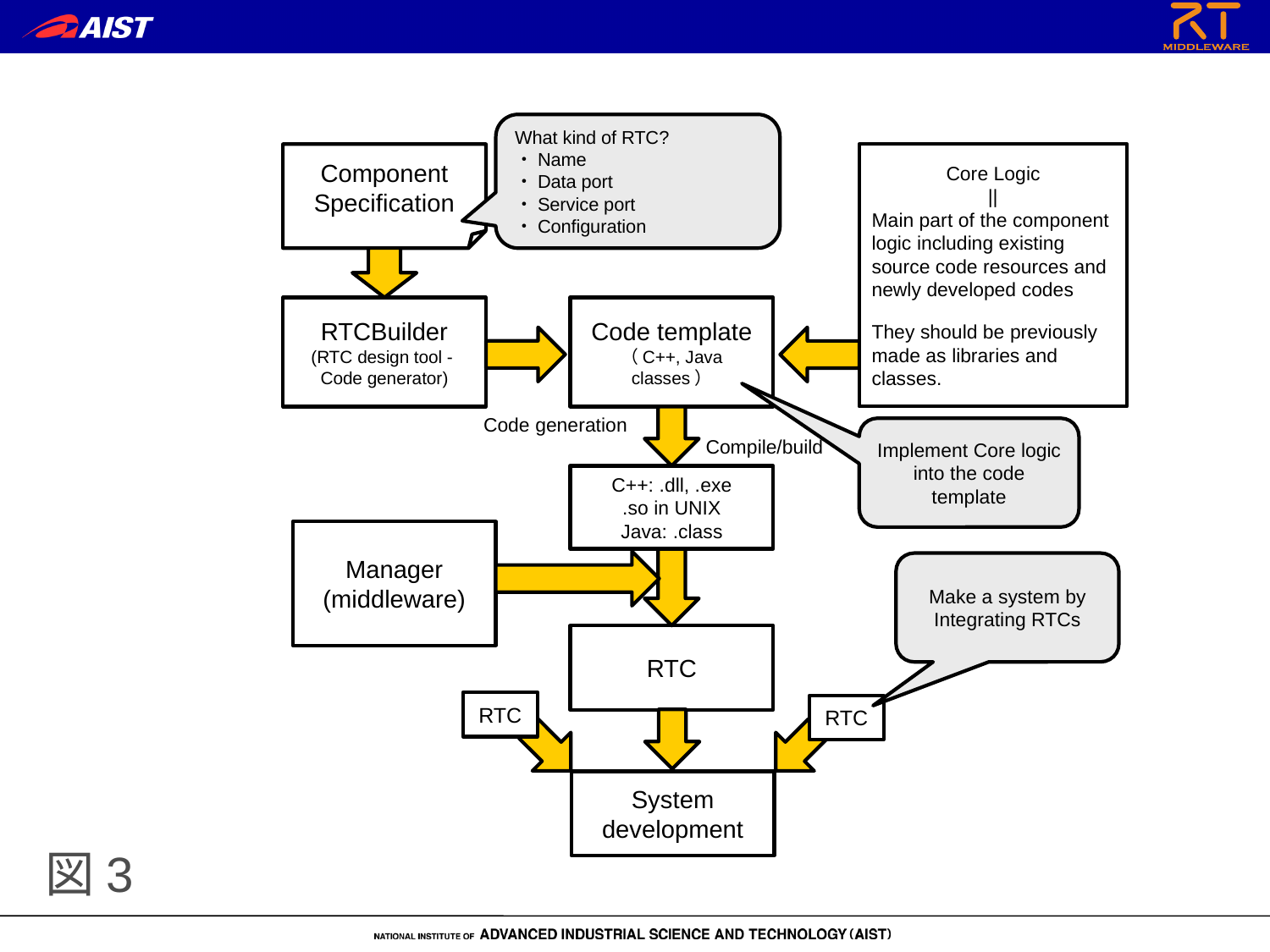

What kind of RTC?
・Name
・Data port
・Service port
・Configuration
Component
Specification
Core Logic
||
Main part of the component logic including existing source code resources and newly developed codes

They should be previously made as libraries and classes.

RTCBuilder
(RTC design tool -
Code generator)
Code template
（C++, Java classes）

Code generation

Implement Core logic into the code template
Compile/build
C++: .dll, .exe
.so in UNIX
Java: .class
Manager
(middleware)

Make a system by Integrating RTCs

RTC
RTC
RTC

System development
# 図3